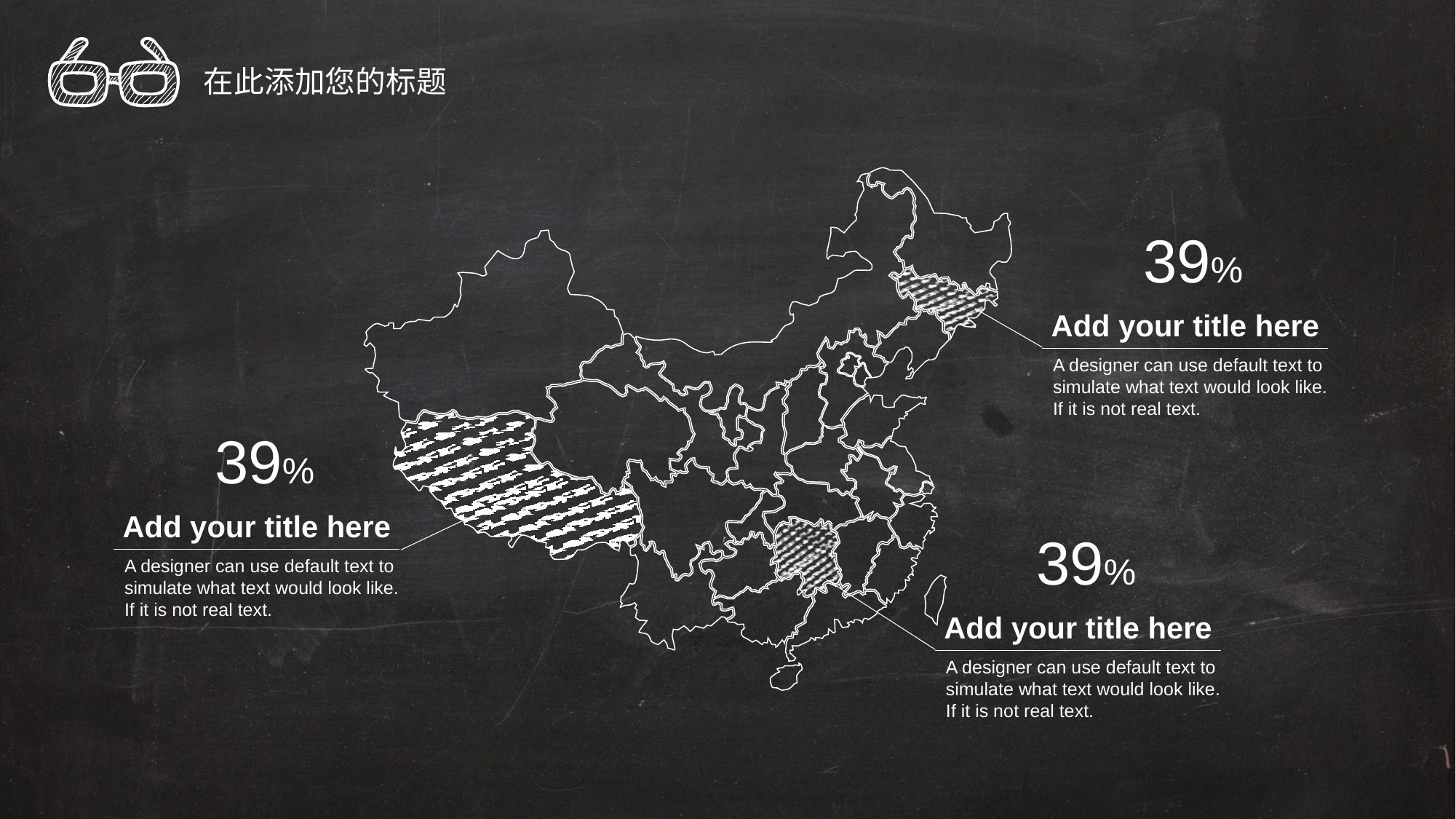

在此添加您的标题

39%
Add your title here
A designer can use default text to simulate what text would look like. If it is not real text.

39%
Add your title here
39%
A designer can use default text to simulate what text would look like. If it is not real text.

Add your title here
A designer can use default text to simulate what text would look like. If it is not real text.